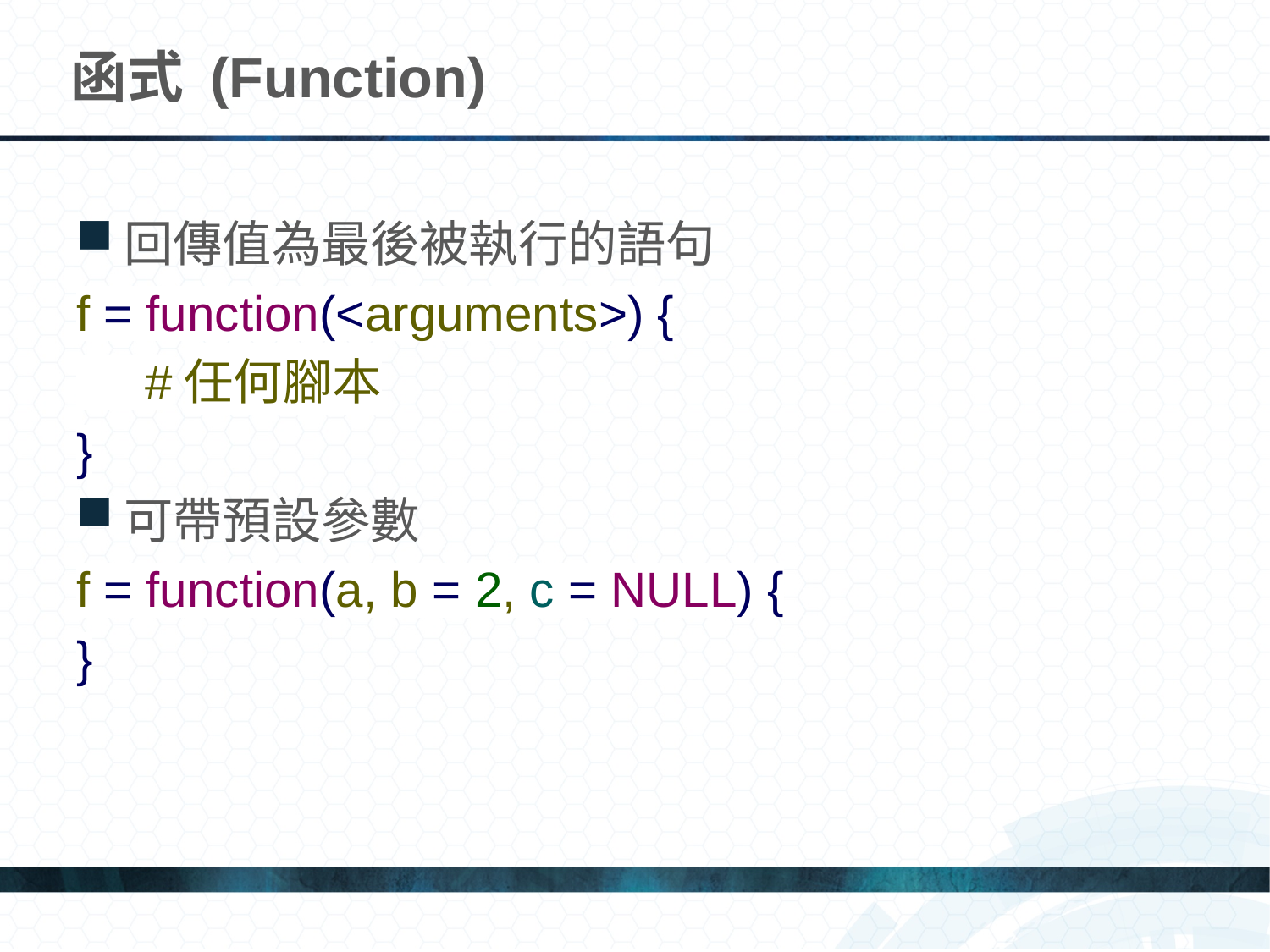

# 函式 (Function)
回傳值為最後被執行的語句
f = function(<arguments>) {
     #任何腳本
}
可帶預設參數
f = function(a, b = 2, c = NULL) {
}